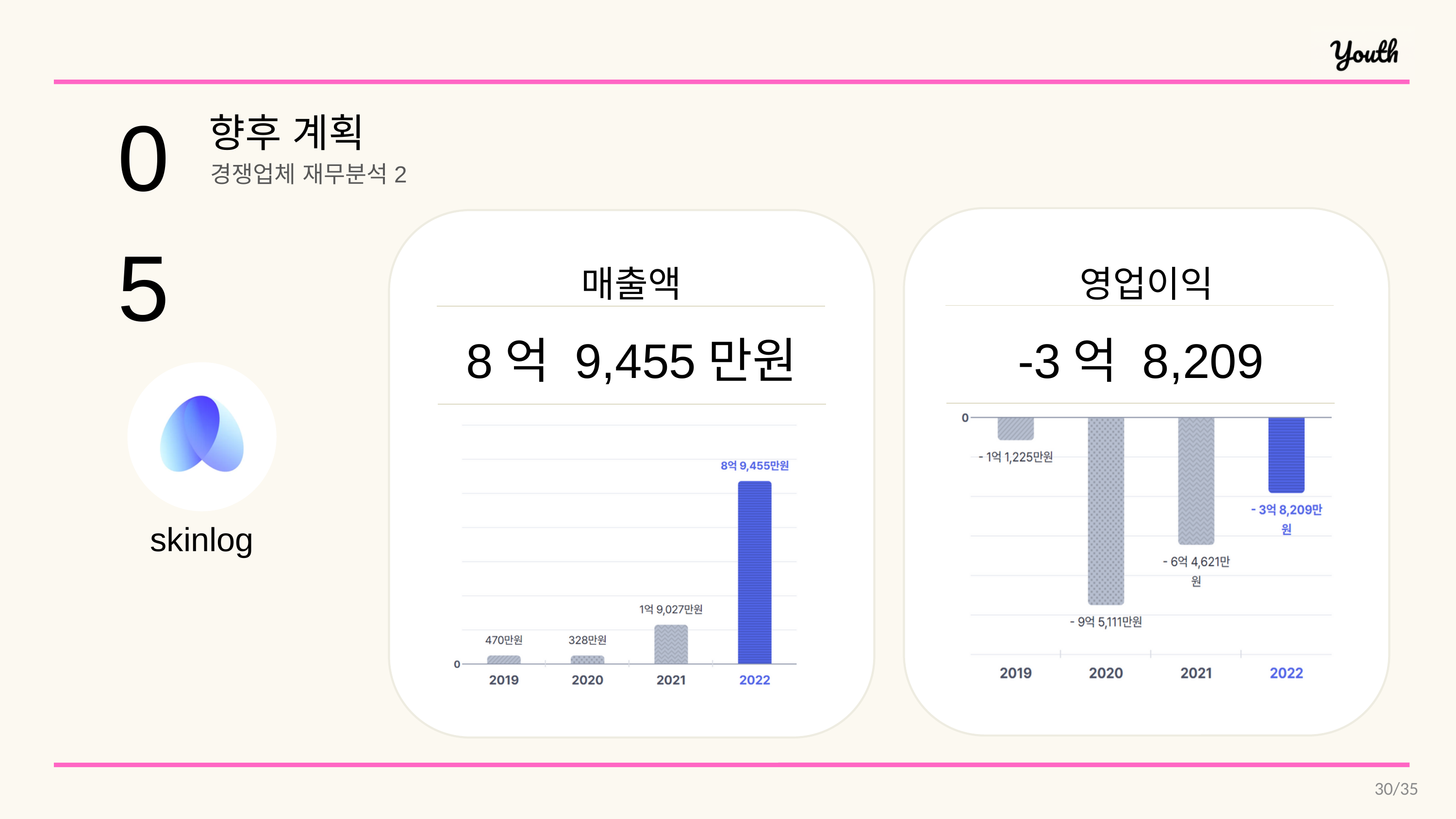

05

향후 계획
경쟁업체 재무분석2

매출액
영업이익
8억 9,455만원
-3억 8,209만원

skinlog

30/35